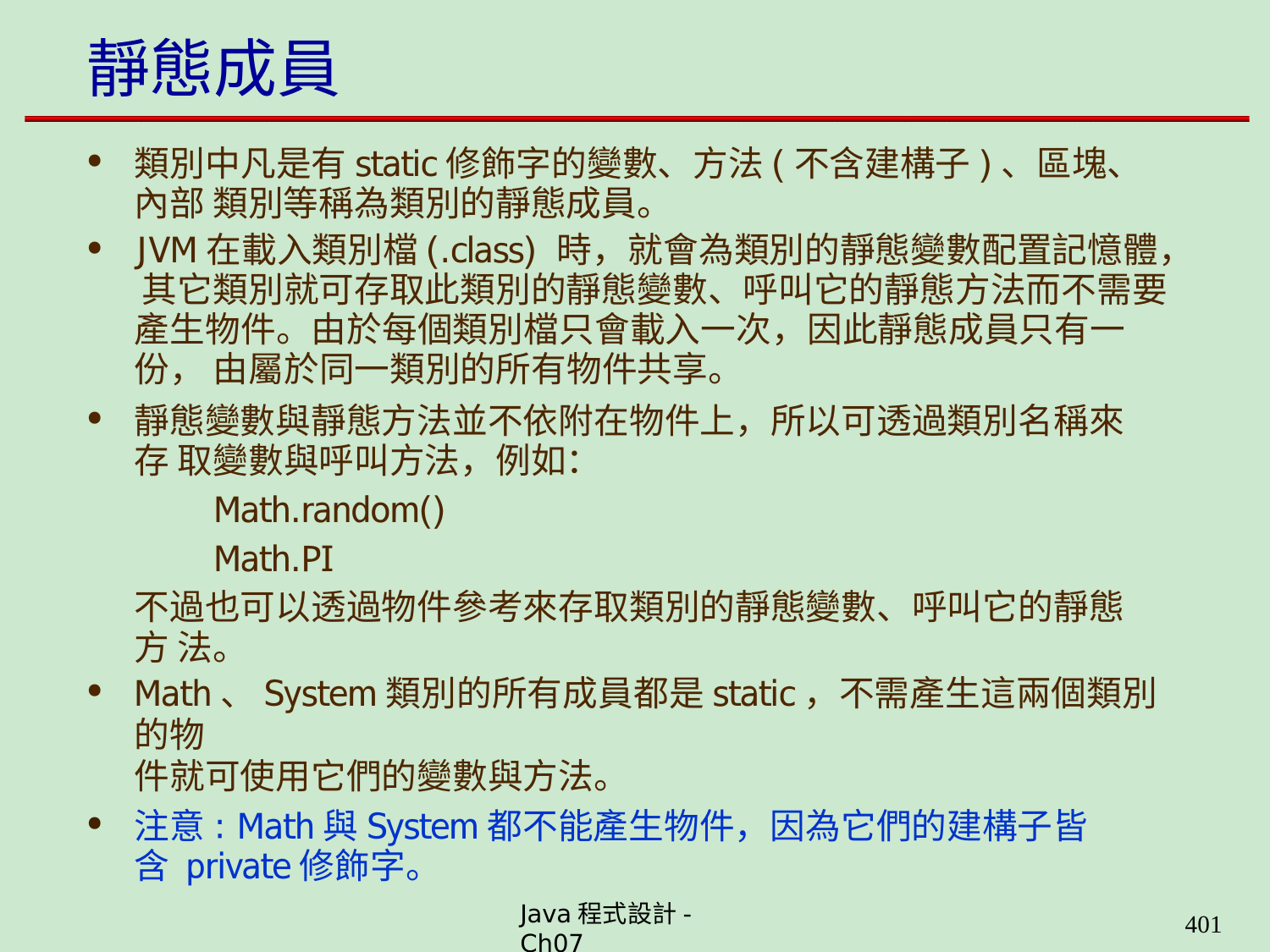

# 靜態成員
類別中凡是有static修飾字的變數、方法(不含建構子)、區塊、內部 類別等稱為類別的靜態成員。
JVM在載入類別檔(.class) 時，就會為類別的靜態變數配置記憶體，  其它類別就可存取此類別的靜態變數、呼叫它的靜態方法而不需要 產生物件。由於每個類別檔只會載入一次，因此靜態成員只有一份， 由屬於同一類別的所有物件共享。
靜態變數與靜態方法並不依附在物件上，所以可透過類別名稱來存 取變數與呼叫方法，例如：
Math.random()
Math.PI
不過也可以透過物件參考來存取類別的靜態變數、呼叫它的靜態方 法。
Math、System類別的所有成員都是static，不需產生這兩個類別的物
件就可使用它們的變數與方法。
注意: Math與System都不能產生物件，因為它們的建構子皆含 private修飾字。
Java程式設計-Ch07
401